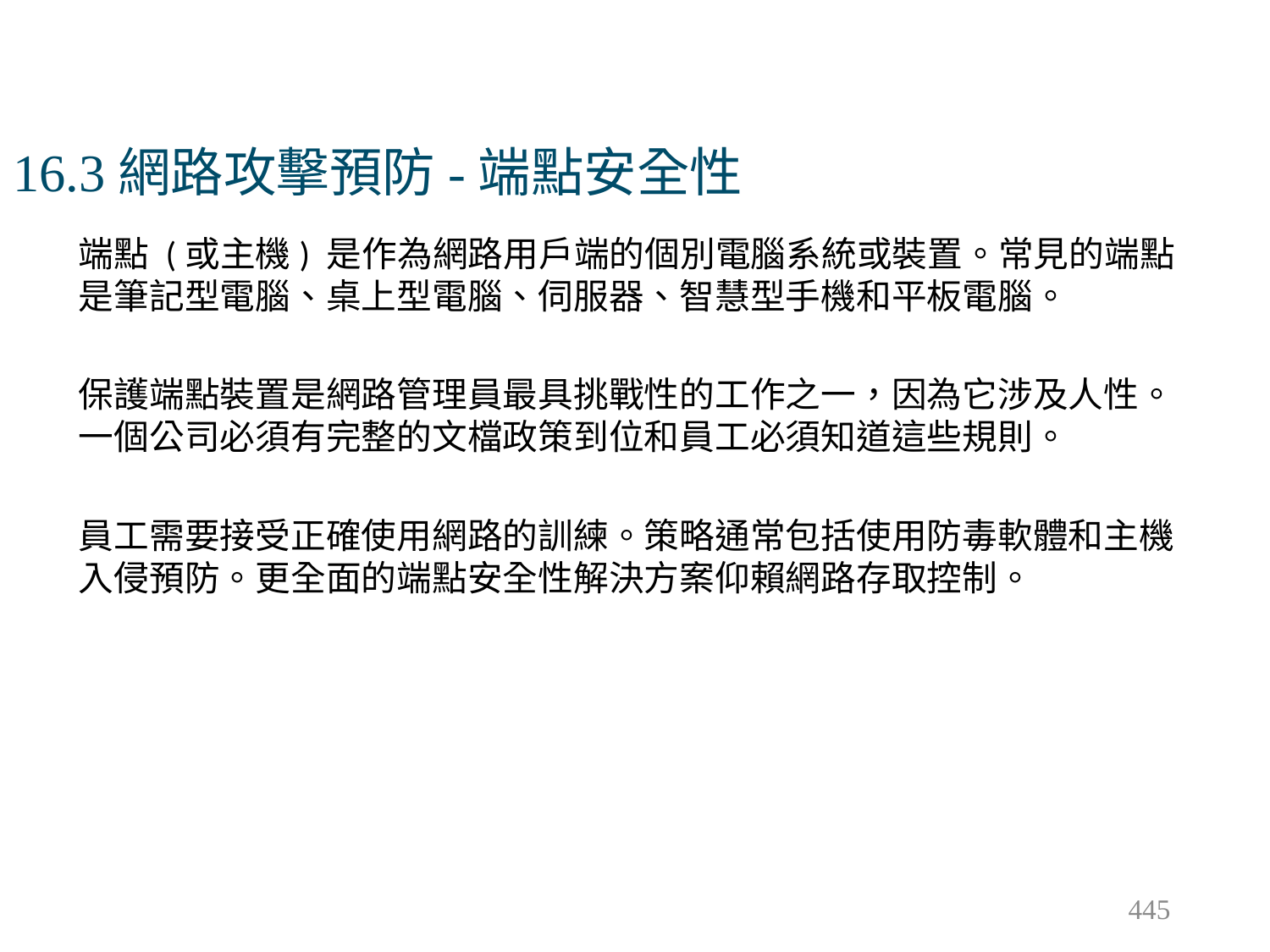

# 16.3網路攻擊預防-端點安全性
端點 (或主機) 是作為網路用戶端的個別電腦系統或裝置。常見的端點是筆記型電腦、桌上型電腦、伺服器、智慧型手機和平板電腦。

保護端點裝置是網路管理員最具挑戰性的工作之一，因為它涉及人性。一個公司必須有完整的文檔政策到位和員工必須知道這些規則。

員工需要接受正確使用網路的訓練。策略通常包括使用防毒軟體和主機入侵預防。更全面的端點安全性解決方案仰賴網路存取控制。
445